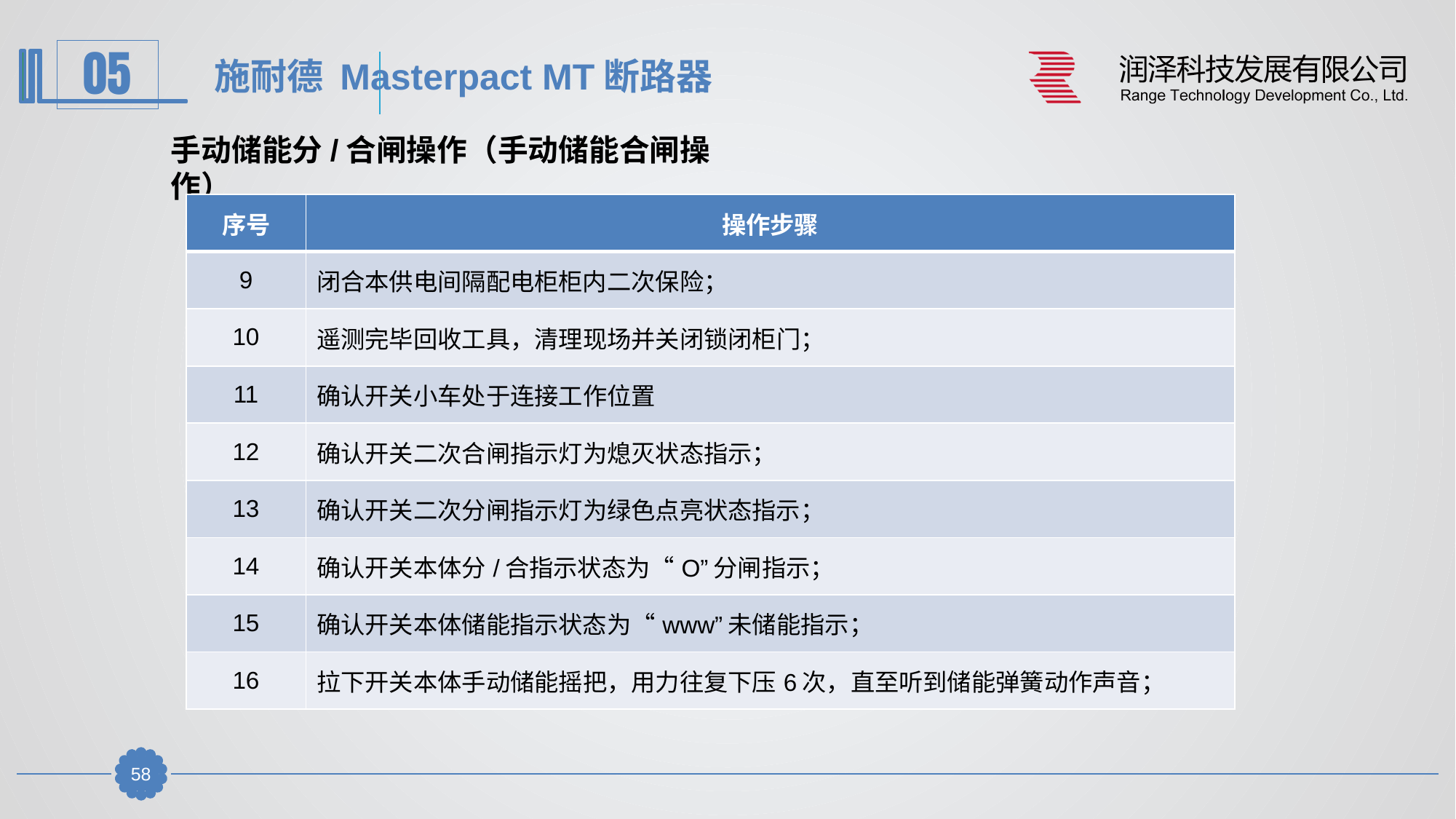

施耐德 Masterpact MT断路器
手动储能分/合闸操作（手动储能合闸操作）
| 序号 | 操作步骤 |
| --- | --- |
| 9 | 闭合本供电间隔配电柜柜内二次保险； |
| 10 | 遥测完毕回收工具，清理现场并关闭锁闭柜门； |
| 11 | 确认开关小车处于连接工作位置 |
| 12 | 确认开关二次合闸指示灯为熄灭状态指示； |
| 13 | 确认开关二次分闸指示灯为绿色点亮状态指示； |
| 14 | 确认开关本体分/合指示状态为“O”分闸指示； |
| 15 | 确认开关本体储能指示状态为“www”未储能指示； |
| 16 | 拉下开关本体手动储能摇把，用力往复下压6次，直至听到储能弹簧动作声音； |
58